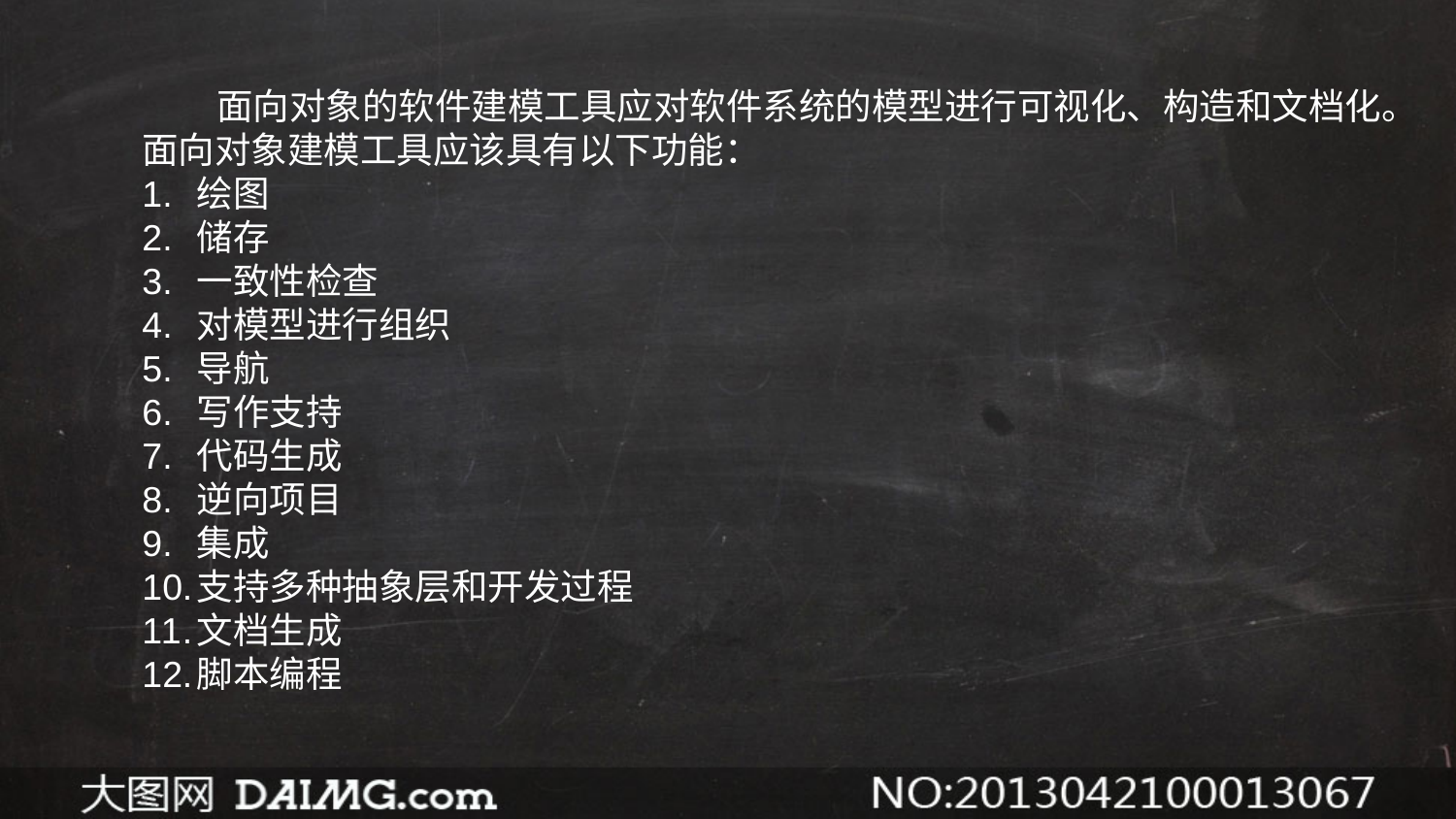

面向对象的软件建模工具应对软件系统的模型进行可视化、构造和文档化。
面向对象建模工具应该具有以下功能：
绘图
储存
一致性检查
对模型进行组织
导航
写作支持
代码生成
逆向项目
集成
支持多种抽象层和开发过程
文档生成
脚本编程